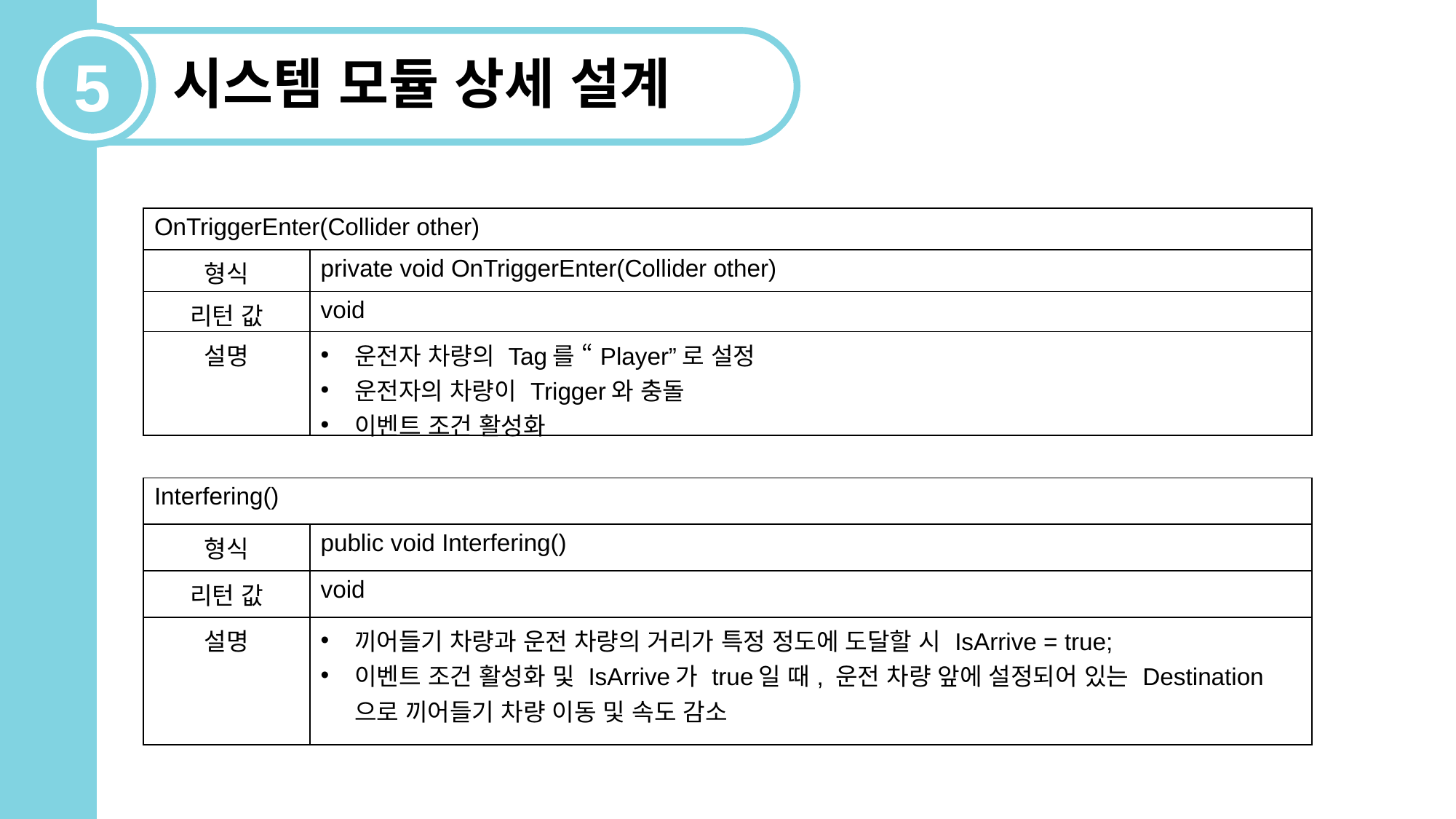

5
시스템 모듈 상세 설계
| OnTriggerEnter(Collider other) |  |
| --- | --- |
| 형식 | private void OnTriggerEnter(Collider other) |
| 리턴 값 | void |
| 설명 | 운전자 차량의 Tag를 “Player”로 설정 운전자의 차량이 Trigger와 충돌 이벤트 조건 활성화 |
| Interfering() |  |
| --- | --- |
| 형식 | public void Interfering() |
| 리턴 값 | void |
| 설명 | 끼어들기 차량과 운전 차량의 거리가 특정 정도에 도달할 시 IsArrive = true; 이벤트 조건 활성화 및 IsArrive가 true일 때, 운전 차량 앞에 설정되어 있는 Destination으로 끼어들기 차량 이동 및 속도 감소 |